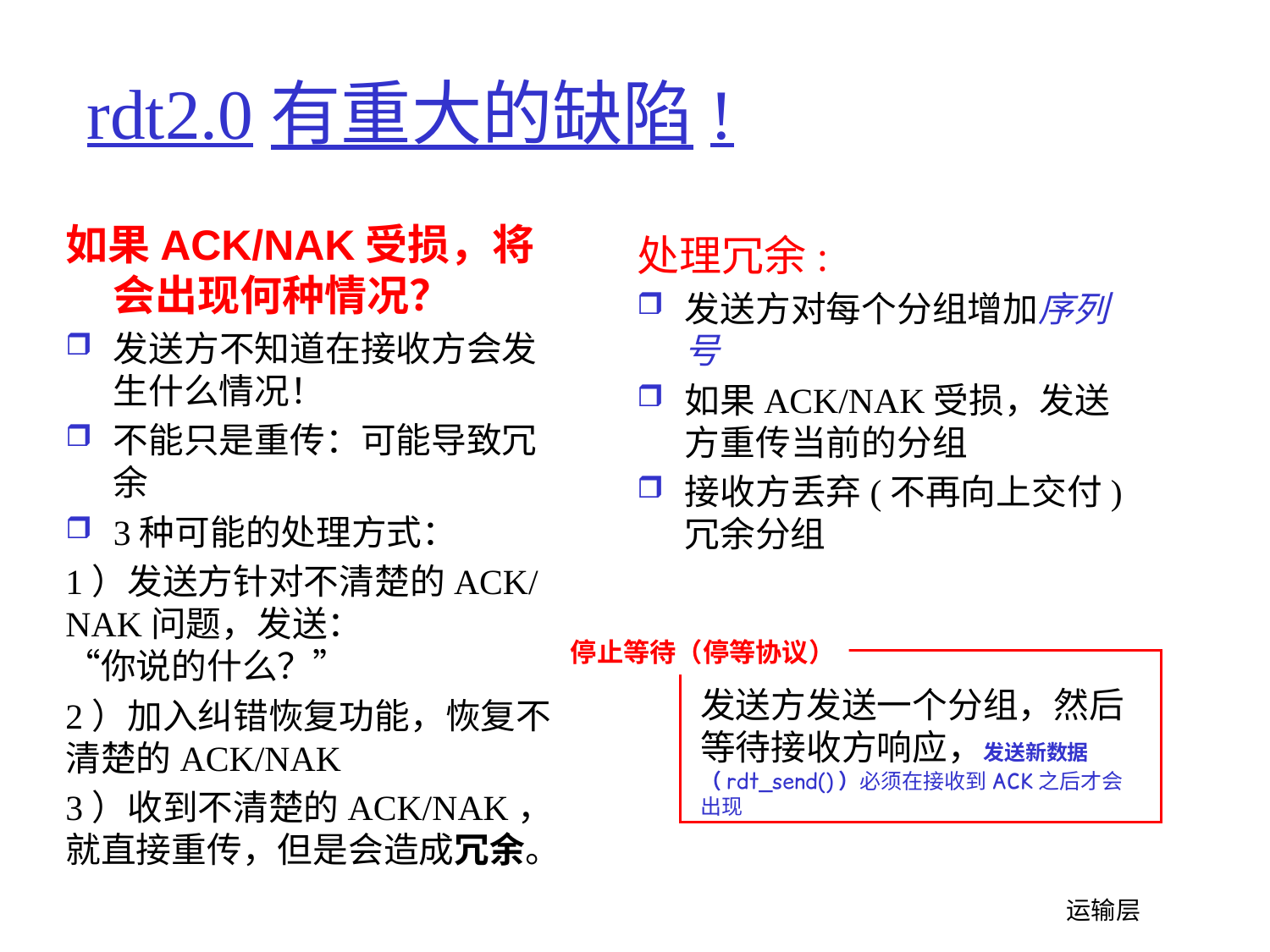

# rdt2.0有重大的缺陷!
如果ACK/NAK受损，将会出现何种情况？
发送方不知道在接收方会发生什么情况！
不能只是重传：可能导致冗余
3种可能的处理方式：
1）发送方针对不清楚的ACK/NAK问题，发送：
“你说的什么？”
2）加入纠错恢复功能，恢复不清楚的ACK/NAK
3）收到不清楚的ACK/NAK，就直接重传，但是会造成冗余。

处理冗余:
发送方对每个分组增加序列号
如果ACK/NAK受损，发送方重传当前的分组
接收方丢弃(不再向上交付)冗余分组
停止等待（停等协议）

发送方发送一个分组，然后等待接收方响应，发送新数据（rdt_send()）必须在接收到ACK之后才会出现
 运输层
38